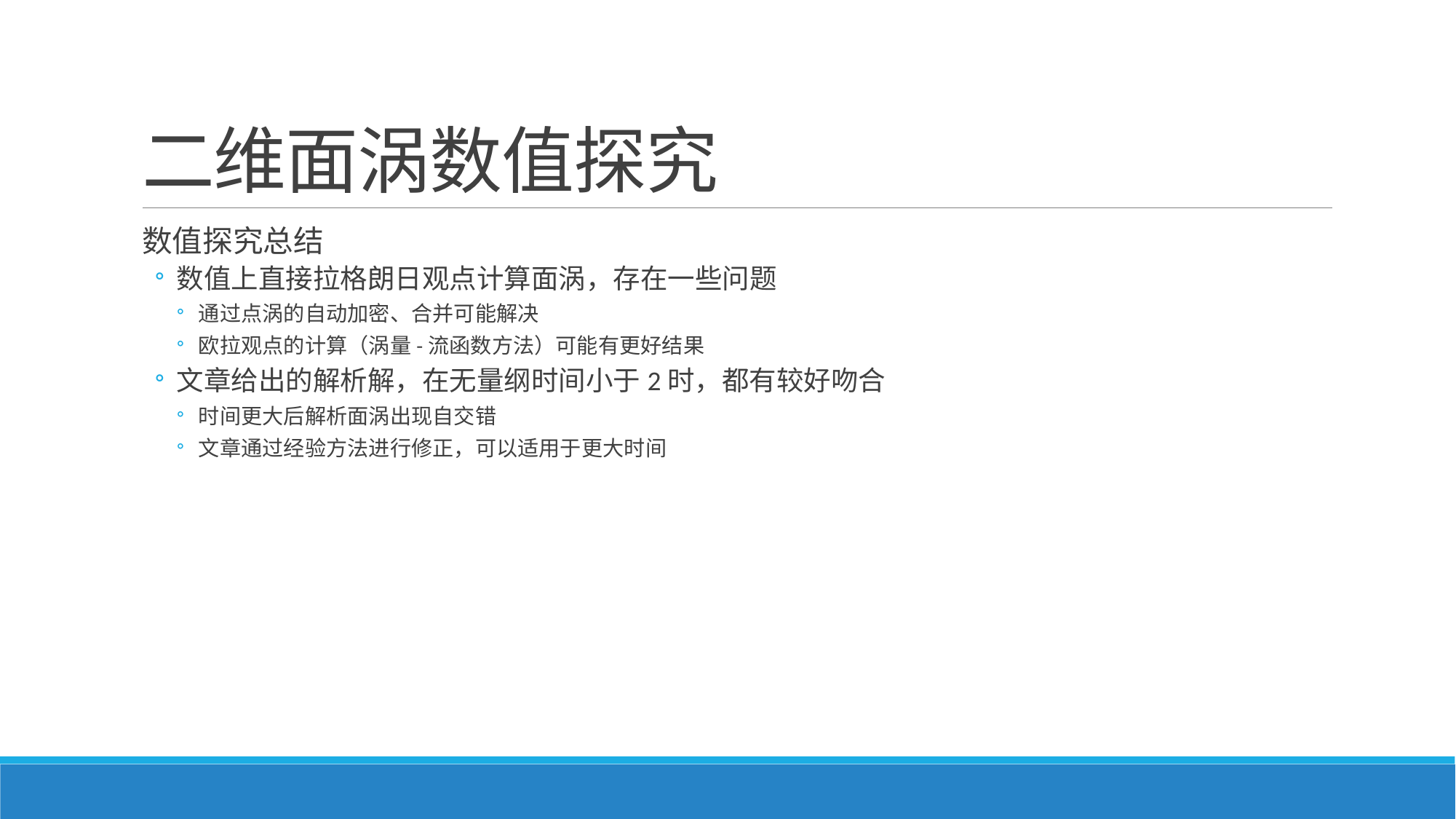

# 二维面涡数值探究
数值探究总结
数值上直接拉格朗日观点计算面涡，存在一些问题
通过点涡的自动加密、合并可能解决
欧拉观点的计算（涡量-流函数方法）可能有更好结果
文章给出的解析解，在无量纲时间小于2时，都有较好吻合
时间更大后解析面涡出现自交错
文章通过经验方法进行修正，可以适用于更大时间